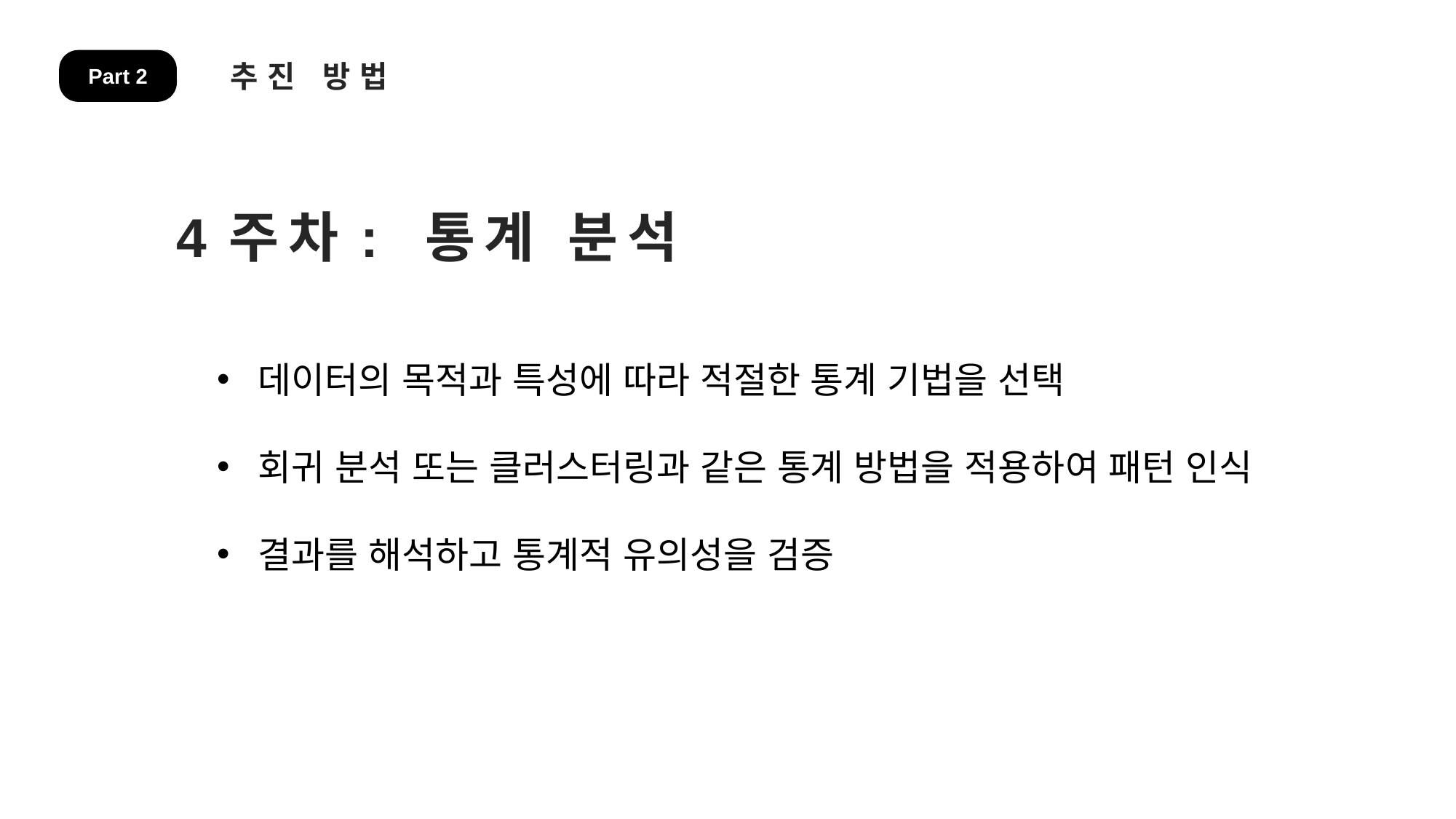

추진 방법
Part 2
4주차: 통계 분석
데이터의 목적과 특성에 따라 적절한 통계 기법을 선택

회귀 분석 또는 클러스터링과 같은 통계 방법을 적용하여 패턴 인식

결과를 해석하고 통계적 유의성을 검증